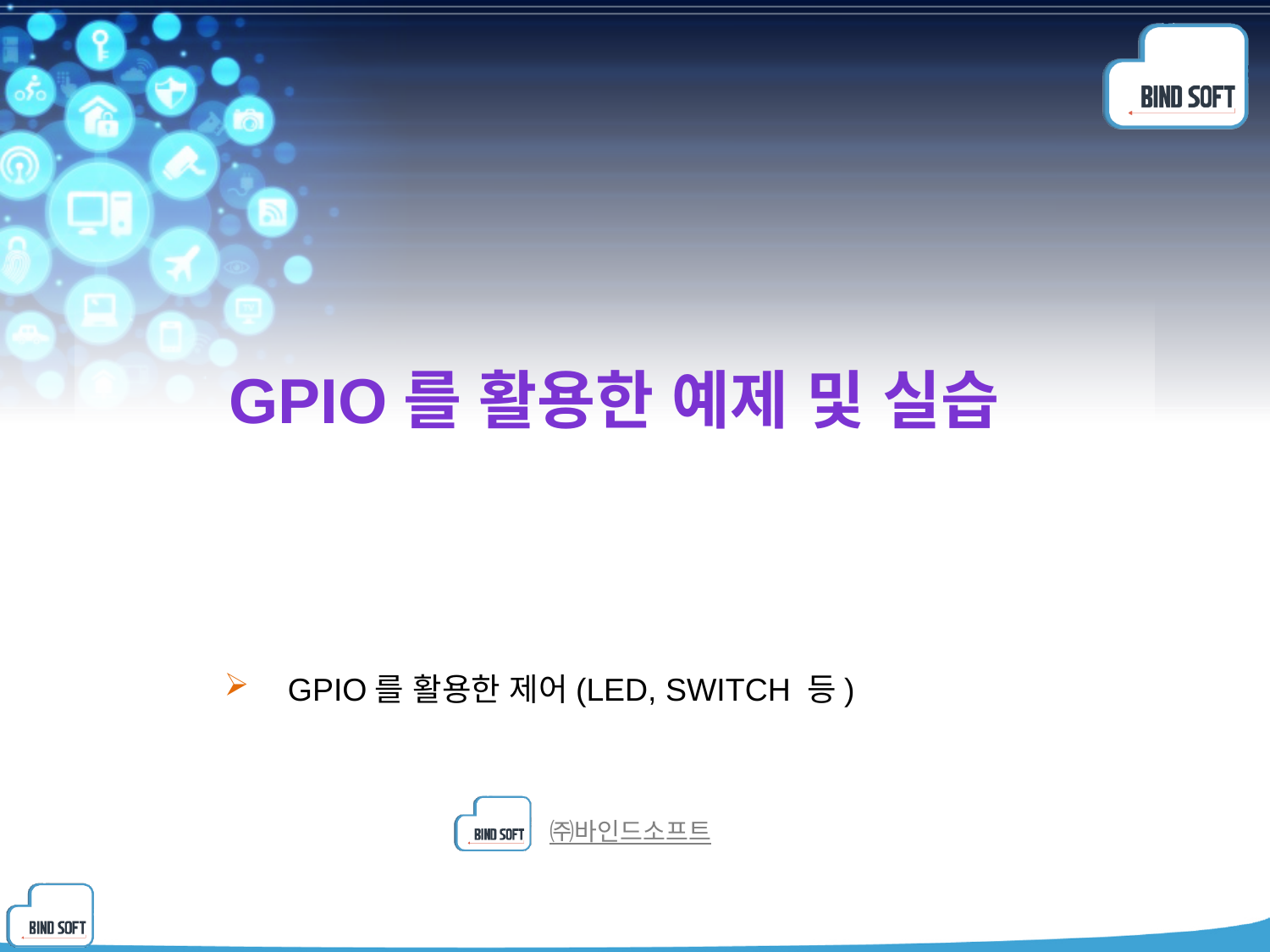

# Gpio를 활용한 예제 및 실습

GPIO를 활용한 제어(LED, SWITCH 등)